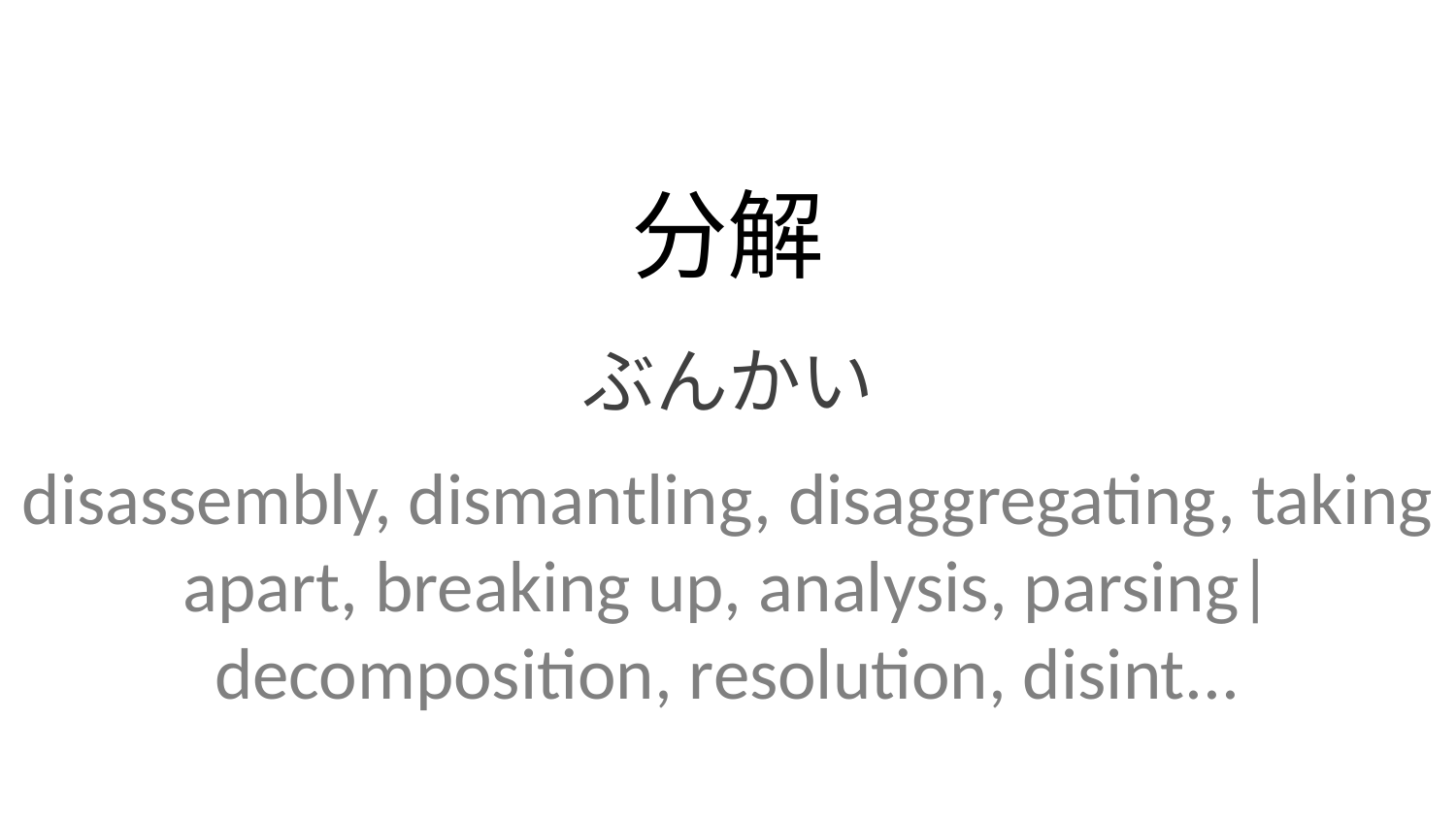

分解

ぶんかい
disassembly, dismantling, disaggregating, taking apart, breaking up, analysis, parsing| decomposition, resolution, disint...